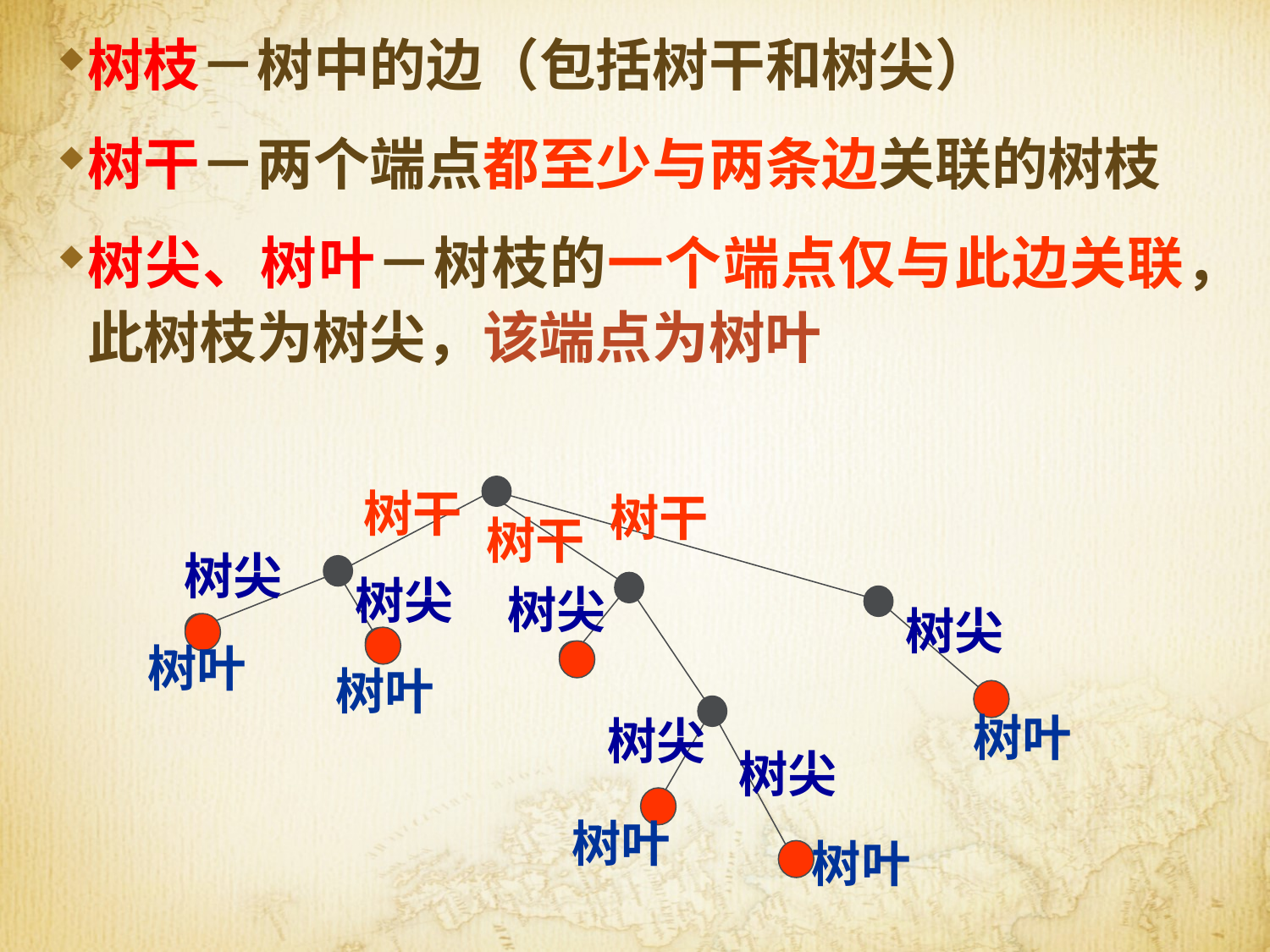

树枝－树中的边（包括树干和树尖）
树干－两个端点都至少与两条边关联的树枝
树尖、树叶－树枝的一个端点仅与此边关联，此树枝为树尖，该端点为树叶
树干

树干
树干
树尖
树尖
树尖
树尖

树叶

树叶

树叶
  树尖
树尖

树叶
树叶